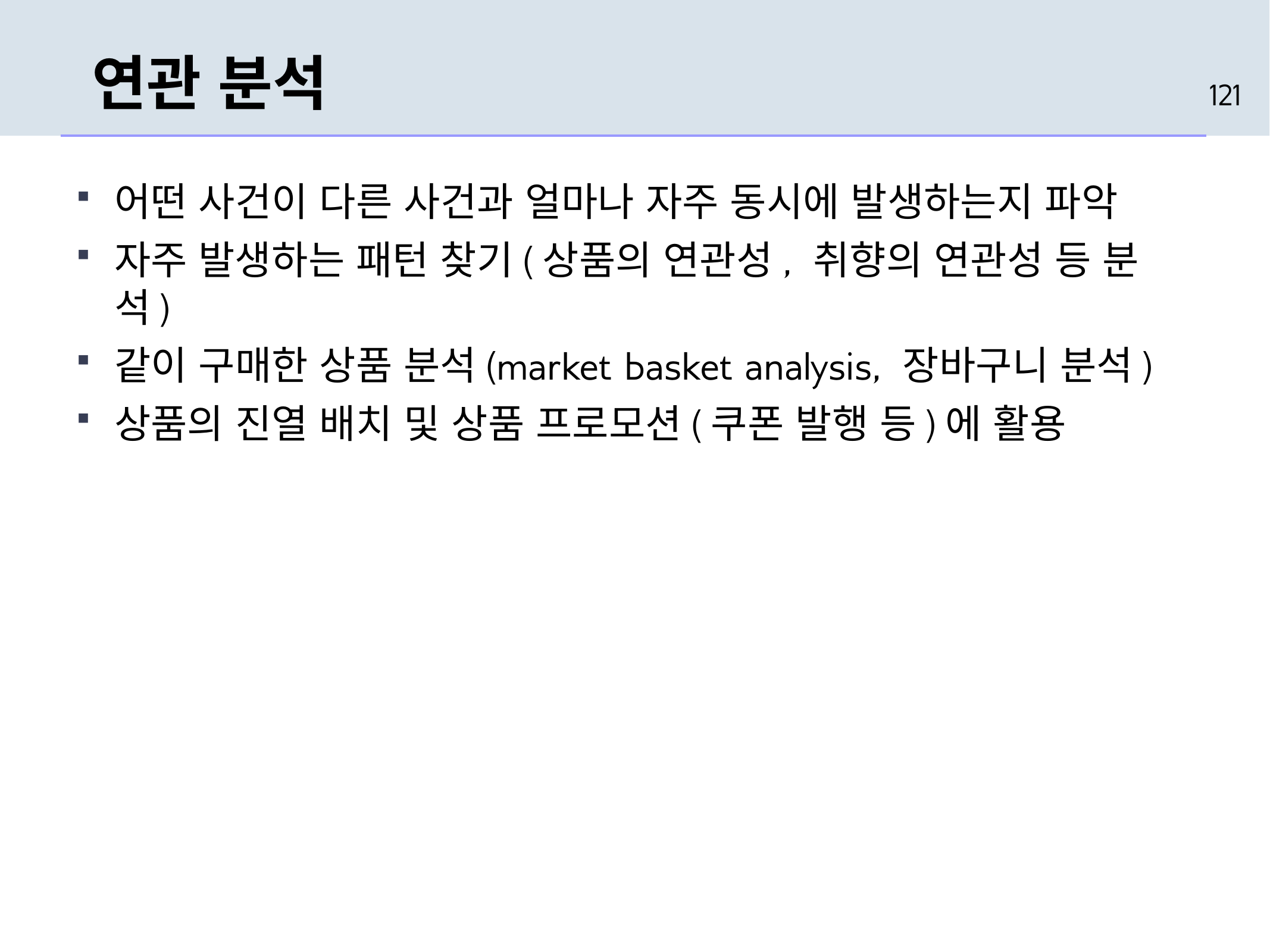

# 연관 분석
121
어떤 사건이 다른 사건과 얼마나 자주 동시에 발생하는지 파악
자주 발생하는 패턴 찾기(상품의 연관성, 취향의 연관성 등 분석)
같이 구매한 상품 분석(market basket analysis, 장바구니 분석)
상품의 진열 배치 및 상품 프로모션(쿠폰 발행 등)에 활용